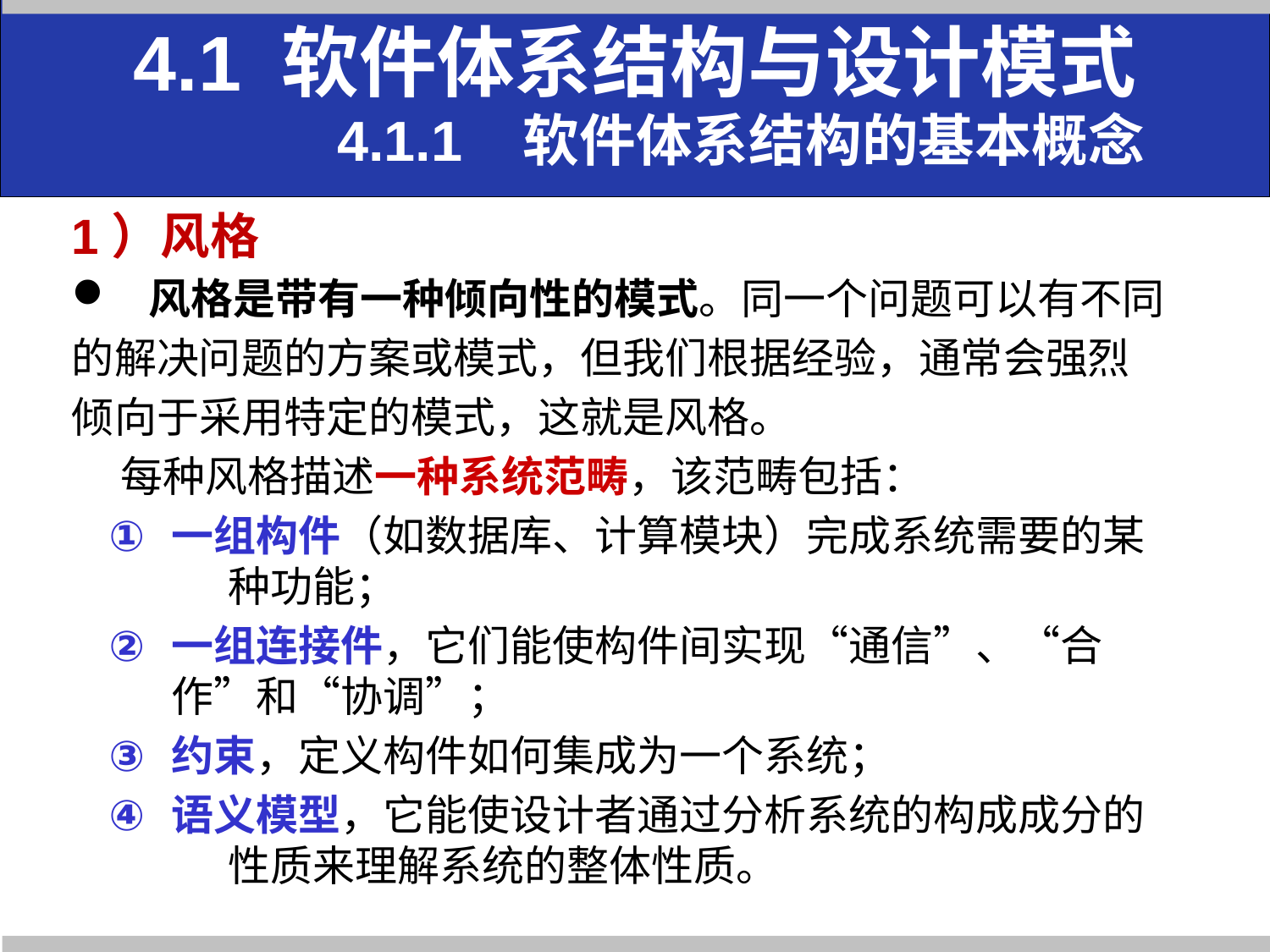

4.1 软件体系结构与设计模式
           4.1.1   软件体系结构的基本概念
1）风格
  风格是带有一种倾向性的模式。同一个问题可以有不同
的解决问题的方案或模式，但我们根据经验，通常会强烈
倾向于采用特定的模式，这就是风格。
    每种风格描述一种系统范畴，该范畴包括：
一组构件（如数据库、计算模块）完成系统需要的某         种功能；
一组连接件，它们能使构件间实现“通信”、“合作”和“协调”；
约束，定义构件如何集成为一个系统；
语义模型，它能使设计者通过分析系统的构成成分的         性质来理解系统的整体性质。
387